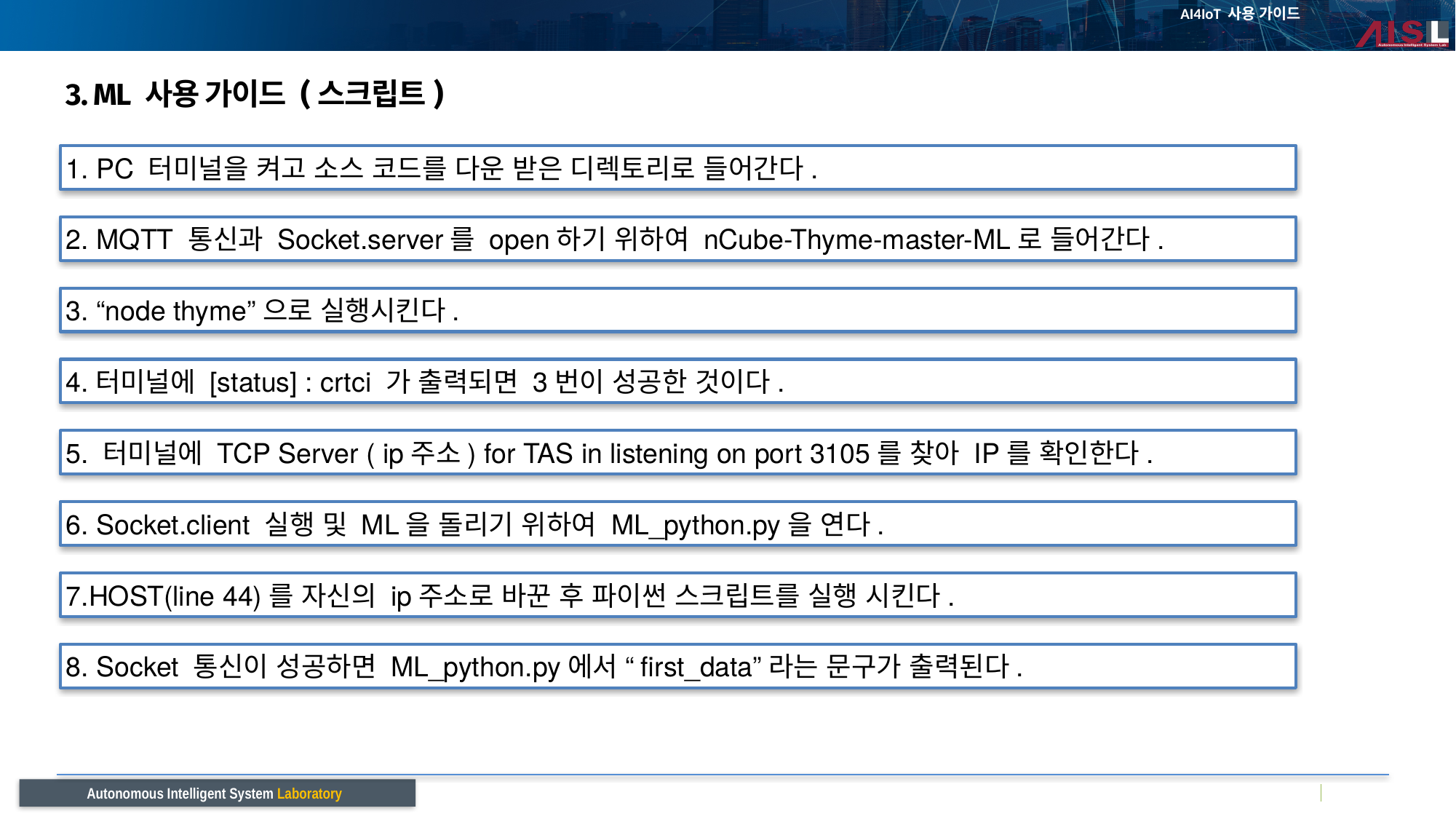

# 3. ML 사용 가이드 (스크립트)
1. PC 터미널을 켜고 소스 코드를 다운 받은 디렉토리로 들어간다.
2. MQTT 통신과 Socket.server를 open하기 위하여 nCube-Thyme-master-ML로 들어간다.
3. “node thyme”으로 실행시킨다.
4.터미널에 [status] : crtci 가 출력되면 3번이 성공한 것이다.
5. 터미널에 TCP Server ( ip주소) for TAS in listening on port 3105를 찾아 IP를 확인한다.
6. Socket.client 실행 및 ML을 돌리기 위하여 ML_python.py을 연다.
7.HOST(line 44)를 자신의 ip주소로 바꾼 후 파이썬 스크립트를 실행 시킨다.
8. Socket 통신이 성공하면 ML_python.py에서 “first_data”라는 문구가 출력된다.